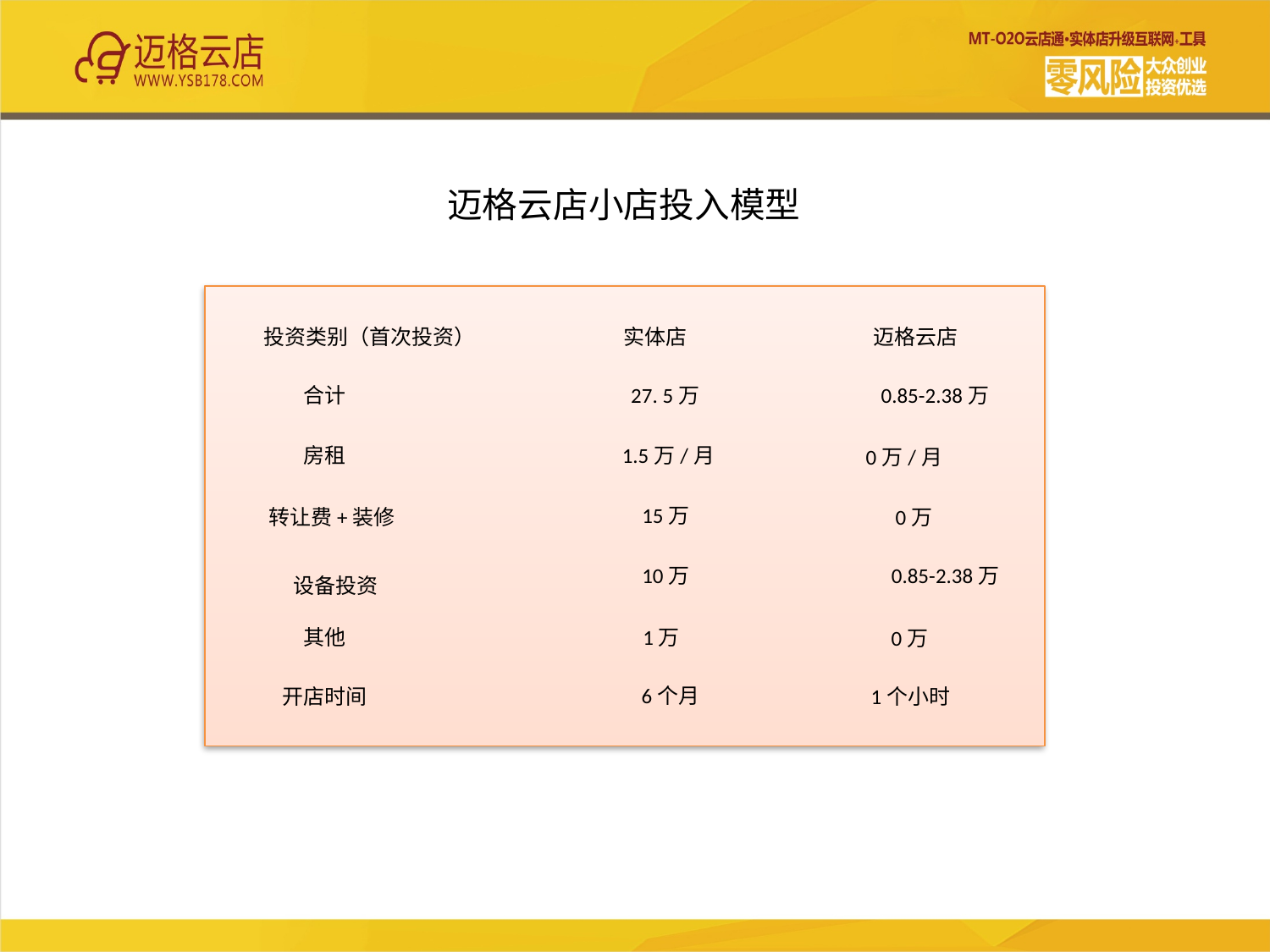

迈格云店小店投入模型

投资类别（首次投资）
实体店
迈格云店
合计
27. 5万
0.85-2.38万
房租
1.5万/月
0万/月
15万
转让费+装修
0万
10万
0.85-2.38万
设备投资
其他
1万
0万
6个月
开店时间
1个小时